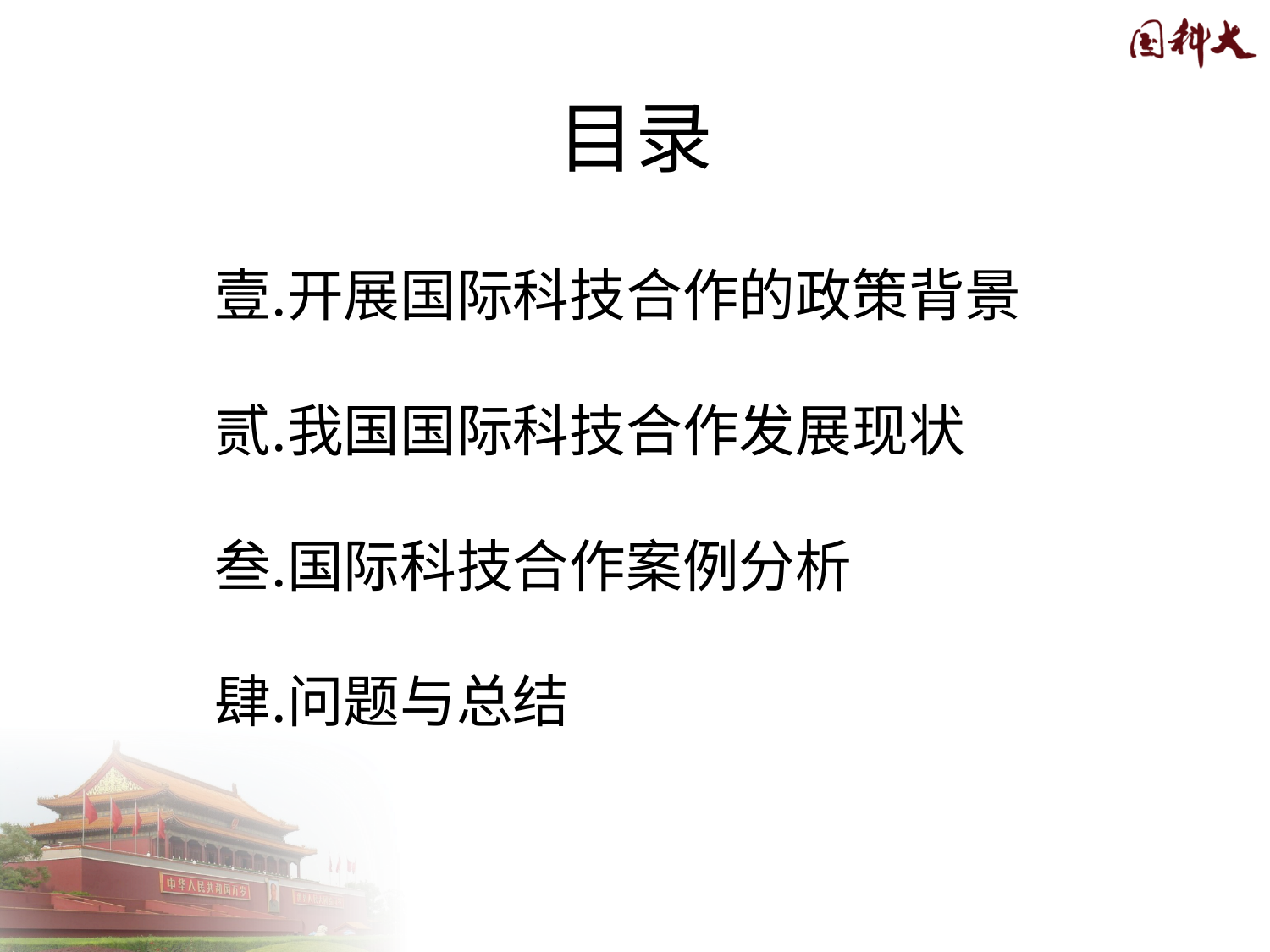

# 目录
开展国际科技合作的政策背景
我国国际科技合作发展现状
国际科技合作案例分析
问题与总结